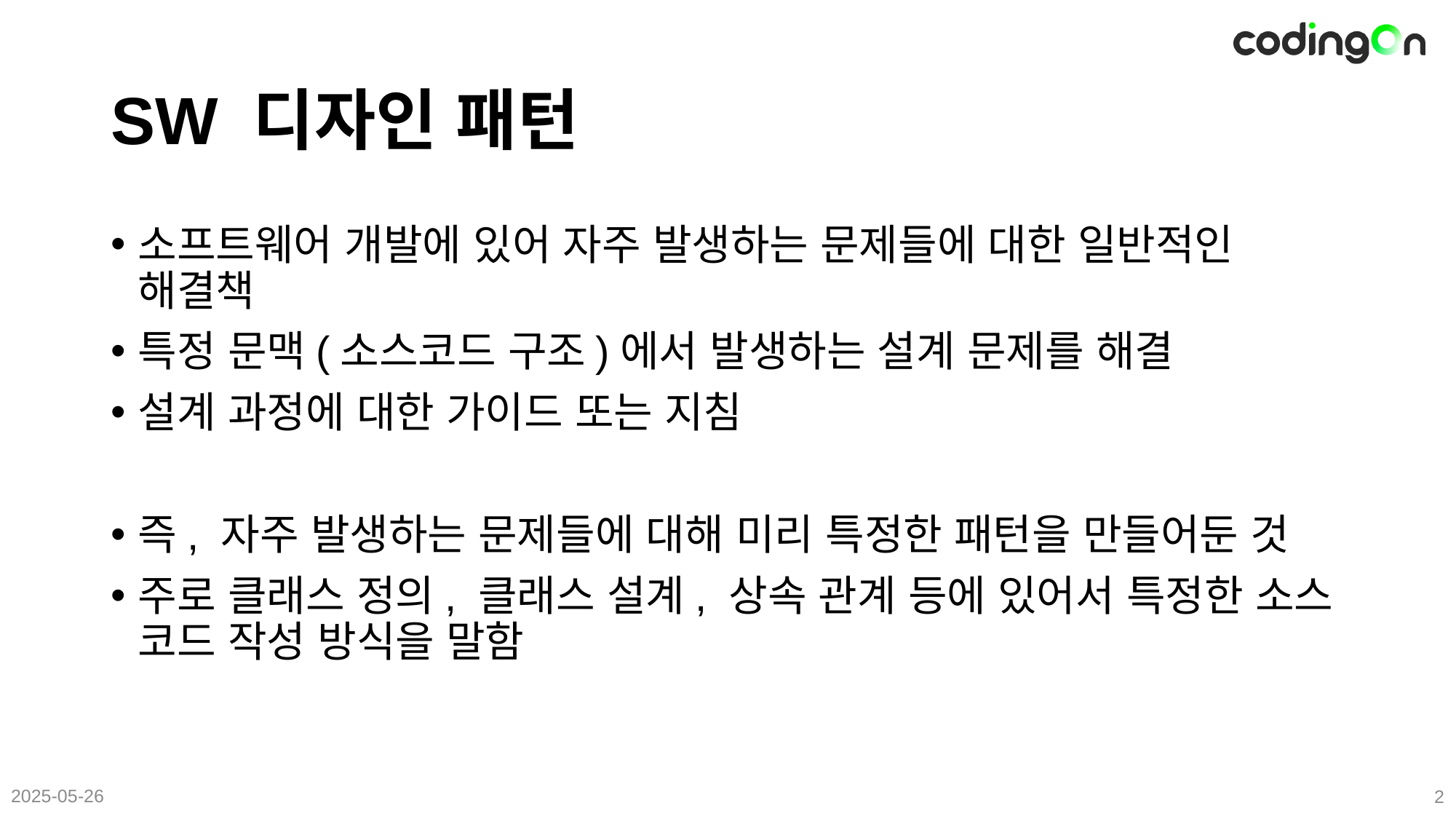

# SW 디자인 패턴
소프트웨어 개발에 있어 자주 발생하는 문제들에 대한 일반적인 해결책
특정 문맥(소스코드 구조)에서 발생하는 설계 문제를 해결
설계 과정에 대한 가이드 또는 지침

즉, 자주 발생하는 문제들에 대해 미리 특정한 패턴을 만들어둔 것
주로 클래스 정의, 클래스 설계, 상속 관계 등에 있어서 특정한 소스 코드 작성 방식을 말함
2025-05-26
2